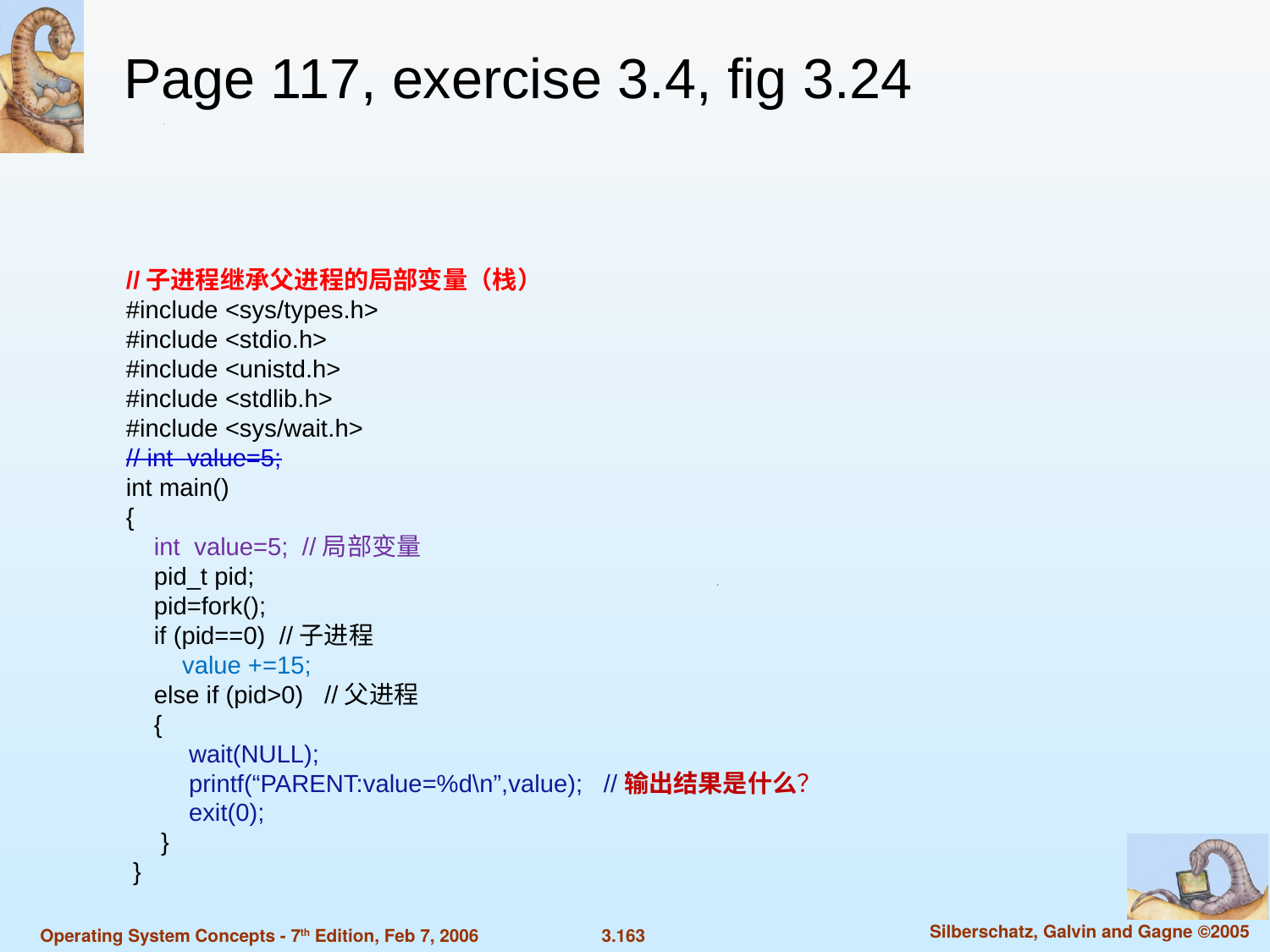

Page 117, exercise 3.4, fig 3.24
//子进程继承父进程的局部变量（栈）
#include <sys/types.h>
#include <stdio.h>
#include <unistd.h>
#include <stdlib.h>
#include <sys/wait.h>
// int  value=5;
int main()
{
    int  value=5;  //局部变量
    pid_t pid;
    pid=fork();
    if (pid==0)  //子进程
        value +=15;
    else if (pid>0)   //父进程
    {
         wait(NULL);
         printf(“PARENT:value=%d\n”,value);   //输出结果是什么？
         exit(0);
     }
 }